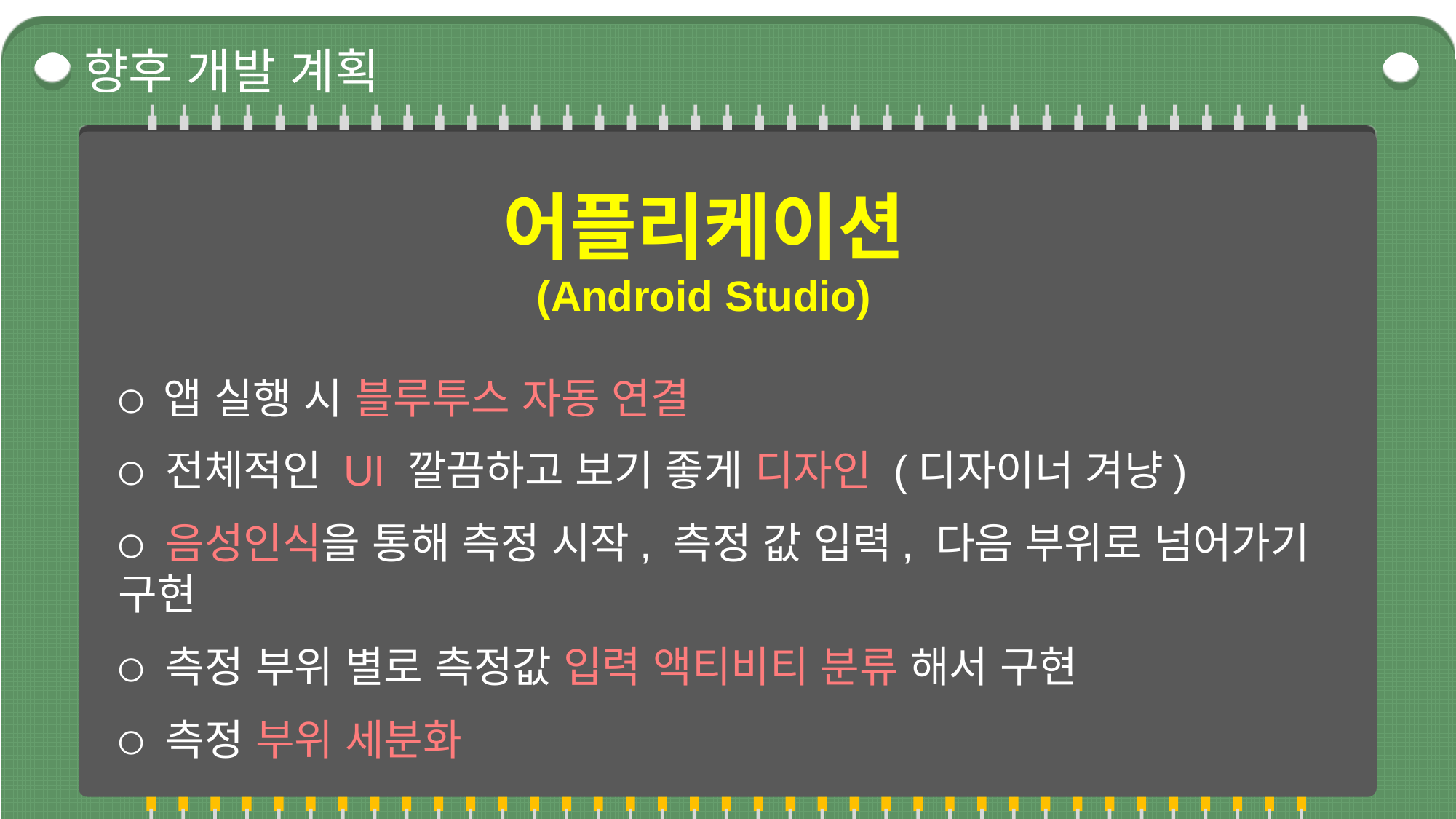

향후 개발 계획

### Chart

| Category |
|---|
어플리케이션 (Android Studio)
⚪ 앱 실행 시 블루투스 자동 연결

⚪ 전체적인 UI 깔끔하고 보기 좋게 디자인 (디자이너 겨냥)

⚪ 음성인식을 통해 측정 시작, 측정 값 입력, 다음 부위로 넘어가기 구현

⚪ 측정 부위 별로 측정값 입력 액티비티 분류 해서 구현

⚪ 측정 부위 세분화